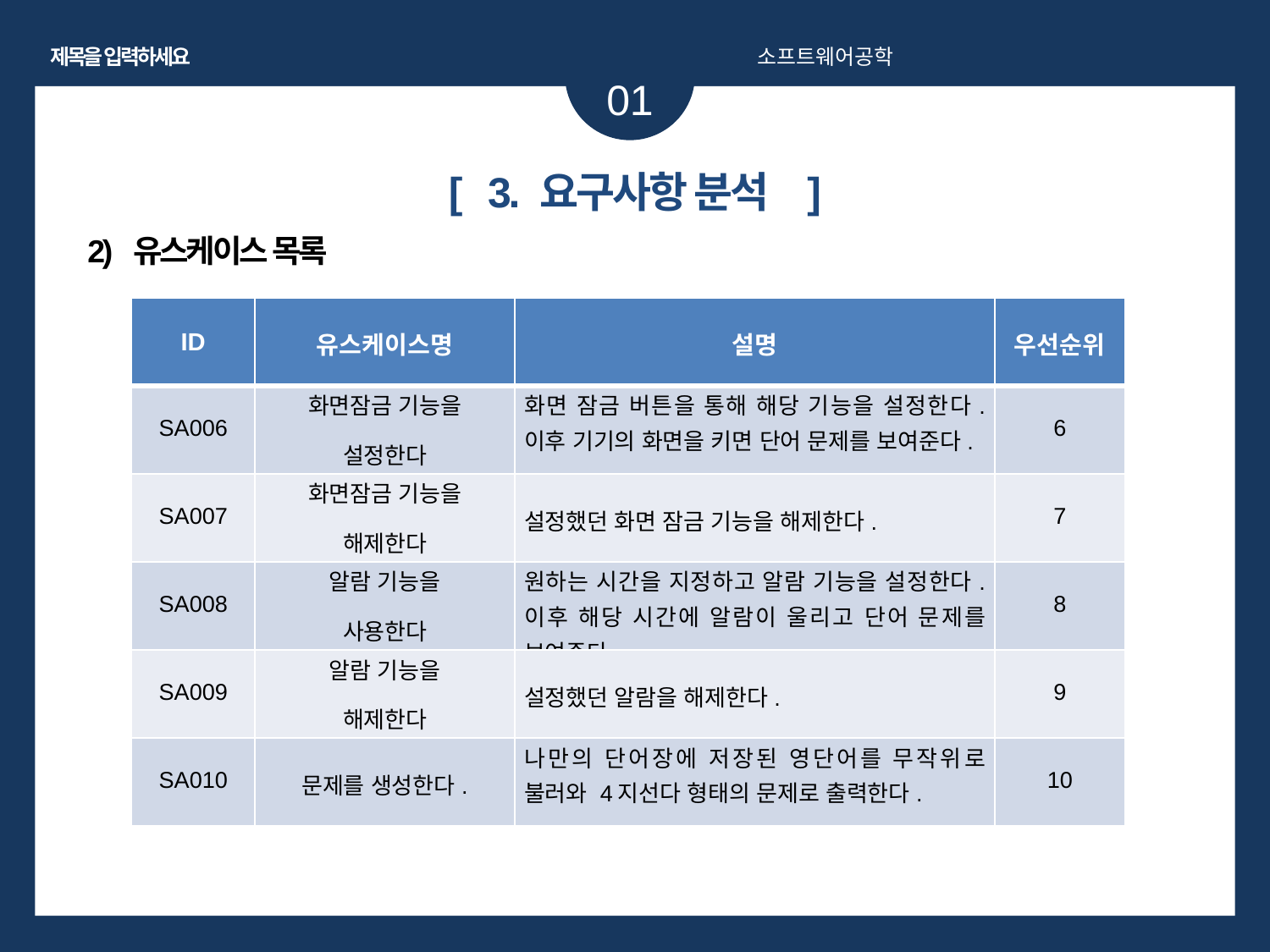

제목을 입력하세요
소프트웨어공학
01

[   3. 요구사항 분석   ]
2)  유스케이스 목록
| ID | 유스케이스명 | 설명 | 우선순위 |
| --- | --- | --- | --- |
| SA006 | 화면잠금 기능을 설정한다 | 화면 잠금 버튼을 통해 해당 기능을 설정한다. 이후 기기의 화면을 키면 단어 문제를 보여준다. | 6 |
| SA007 | 화면잠금 기능을 해제한다 | 설정했던 화면 잠금 기능을 해제한다. | 7 |
| SA008 | 알람 기능을 사용한다 | 원하는 시간을 지정하고 알람 기능을 설정한다. 이후 해당 시간에 알람이 울리고 단어 문제를 보여준다. | 8 |
| SA009 | 알람 기능을 해제한다 | 설정했던 알람을 해제한다. | 9 |
| SA010 | 문제를 생성한다. | 나만의 단어장에 저장된 영단어를 무작위로 불러와 4지선다 형태의 문제로 출력한다. | 10 |